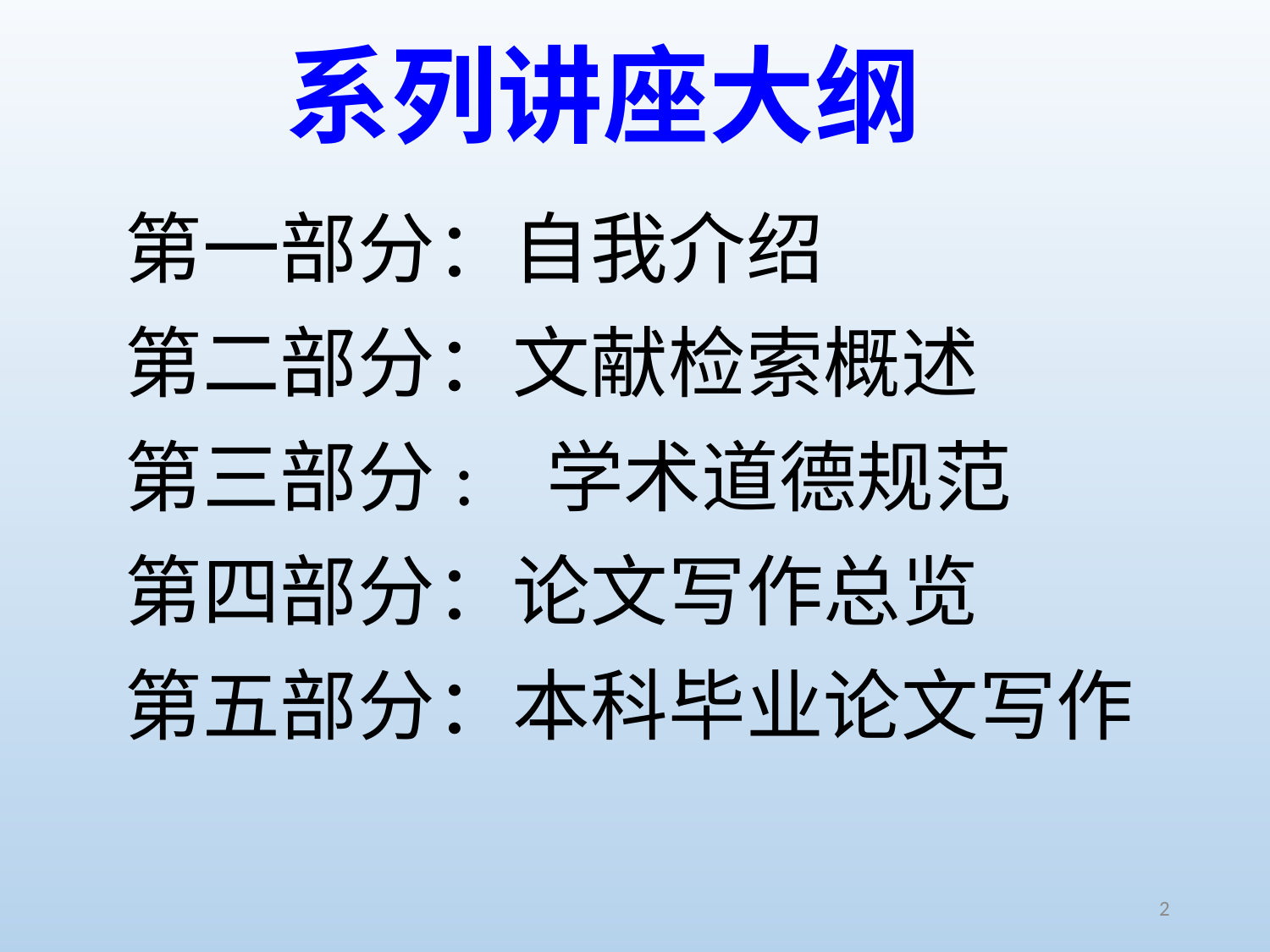

# 系列讲座大纲
第一部分：自我介绍
第二部分：文献检索概述
第三部分:   学术道德规范
第四部分：论文写作总览
第五部分：本科毕业论文写作

2